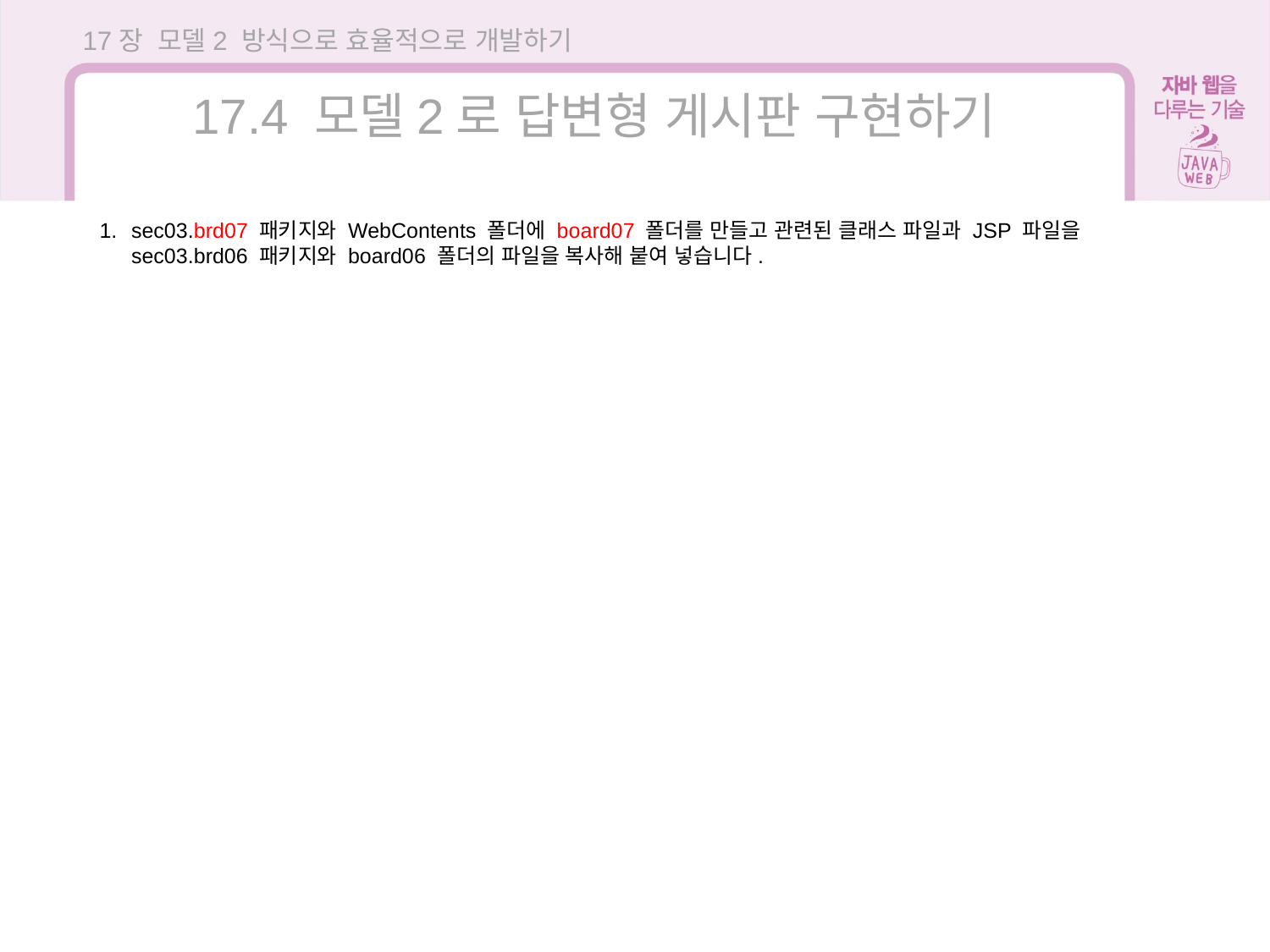

17장  모델2 방식으로 효율적으로 개발하기
17.4 모델2로 답변형 게시판 구현하기
sec03.brd07 패키지와 WebContents 폴더에 board07 폴더를 만들고 관련된 클래스 파일과 JSP 파일을 sec03.brd06 패키지와 board06 폴더의 파일을 복사해 붙여 넣습니다.